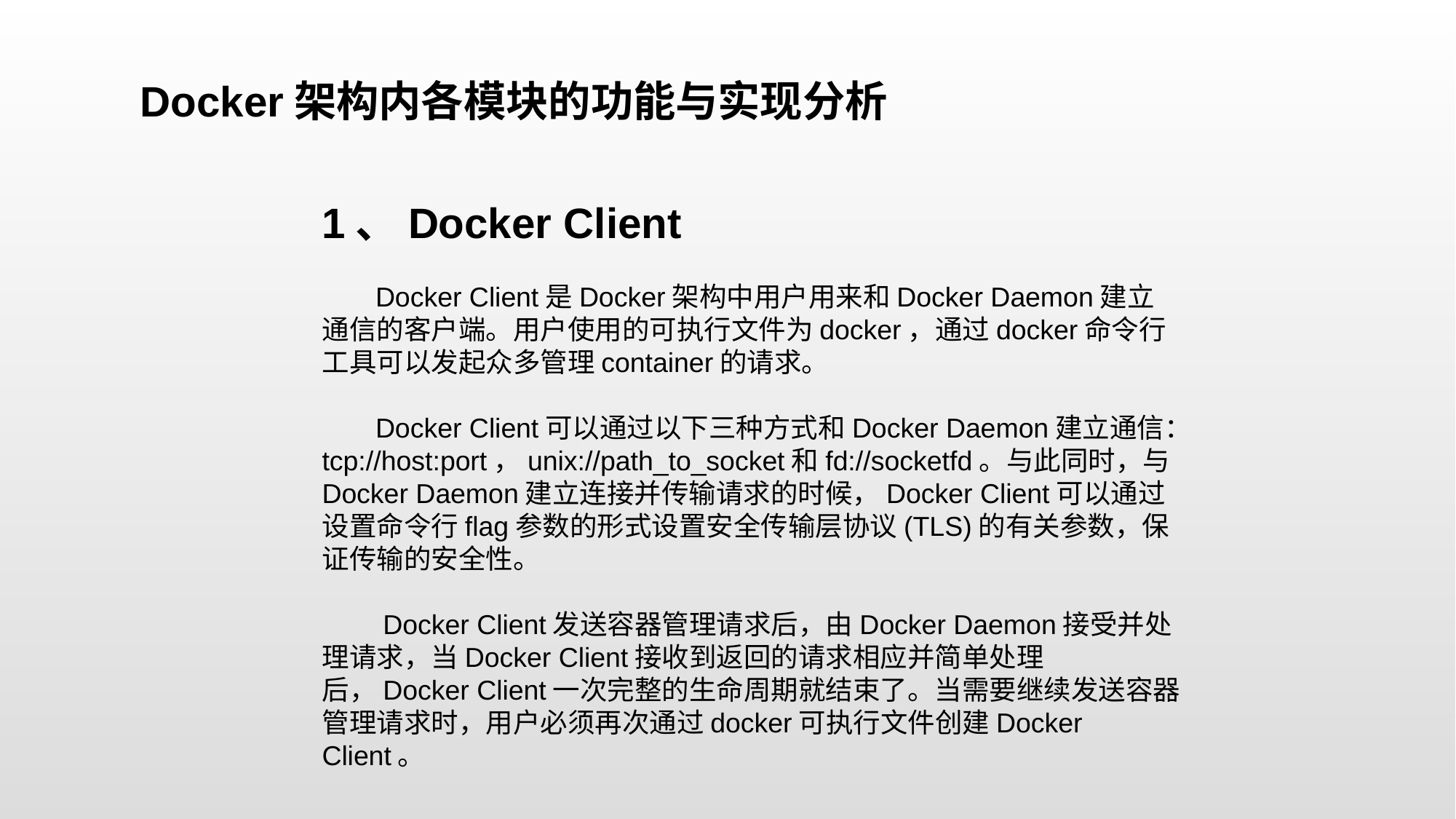

Docker架构内各模块的功能与实现分析
1、Docker Client

       Docker Client是Docker架构中用户用来和Docker Daemon建立通信的客户端。用户使用的可执行文件为docker，通过docker命令行工具可以发起众多管理container的请求。

       Docker Client可以通过以下三种方式和Docker Daemon建立通信：tcp://host:port，unix://path_to_socket和fd://socketfd。与此同时，与Docker Daemon建立连接并传输请求的时候，Docker Client可以通过设置命令行flag参数的形式设置安全传输层协议(TLS)的有关参数，保证传输的安全性。

        Docker Client发送容器管理请求后，由Docker Daemon接受并处理请求，当Docker Client接收到返回的请求相应并简单处理后，Docker Client一次完整的生命周期就结束了。当需要继续发送容器管理请求时，用户必须再次通过docker可执行文件创建Docker Client。